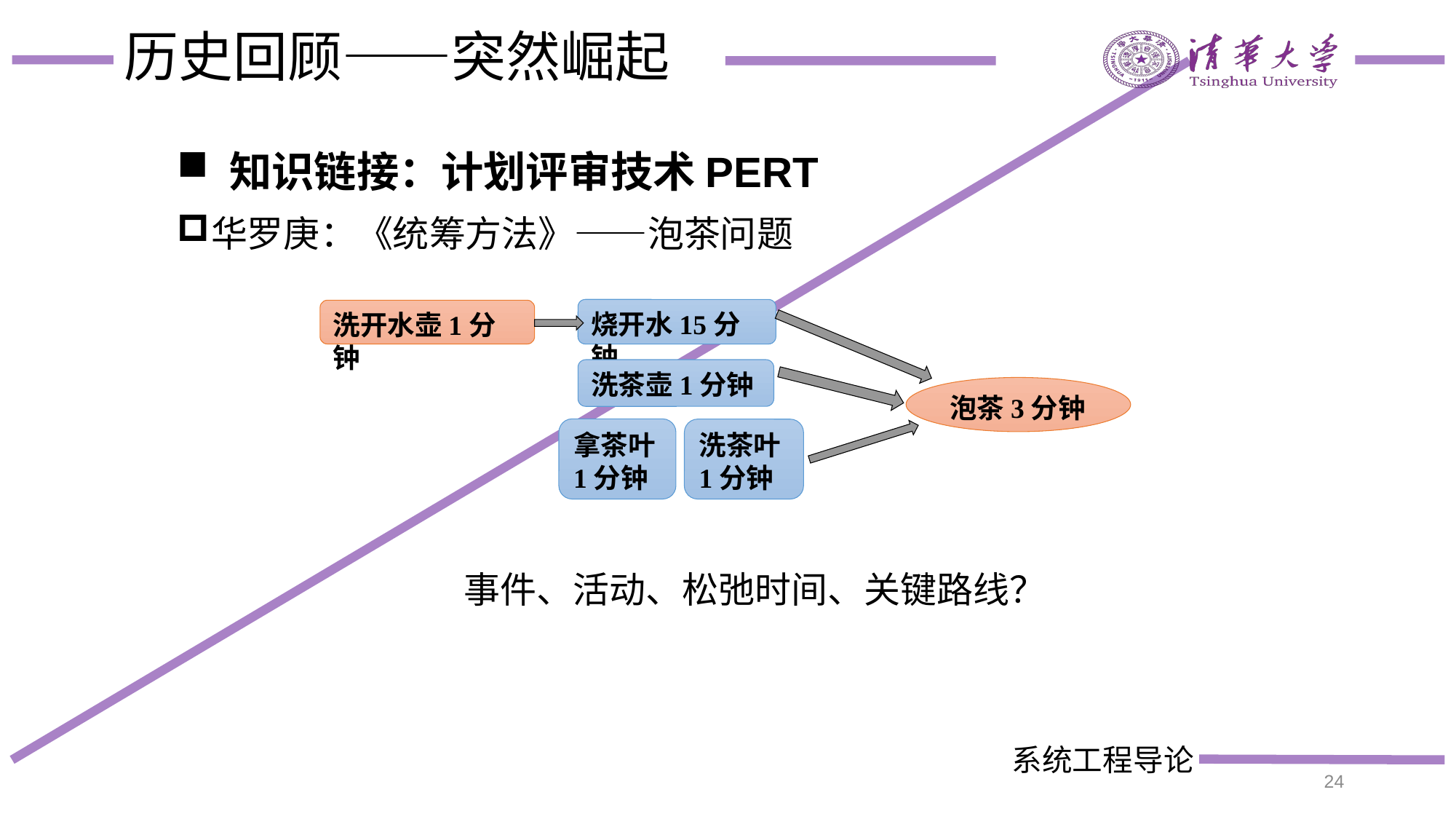

# 历史回顾——突然崛起
 知识链接：计划评审技术PERT
华罗庚：《统筹方法》——泡茶问题
烧开水15分钟
洗开水壶1分钟

洗茶壶1分钟

泡茶3分钟
拿茶叶1分钟
洗茶叶1分钟

事件、活动、松弛时间、关键路线？
24